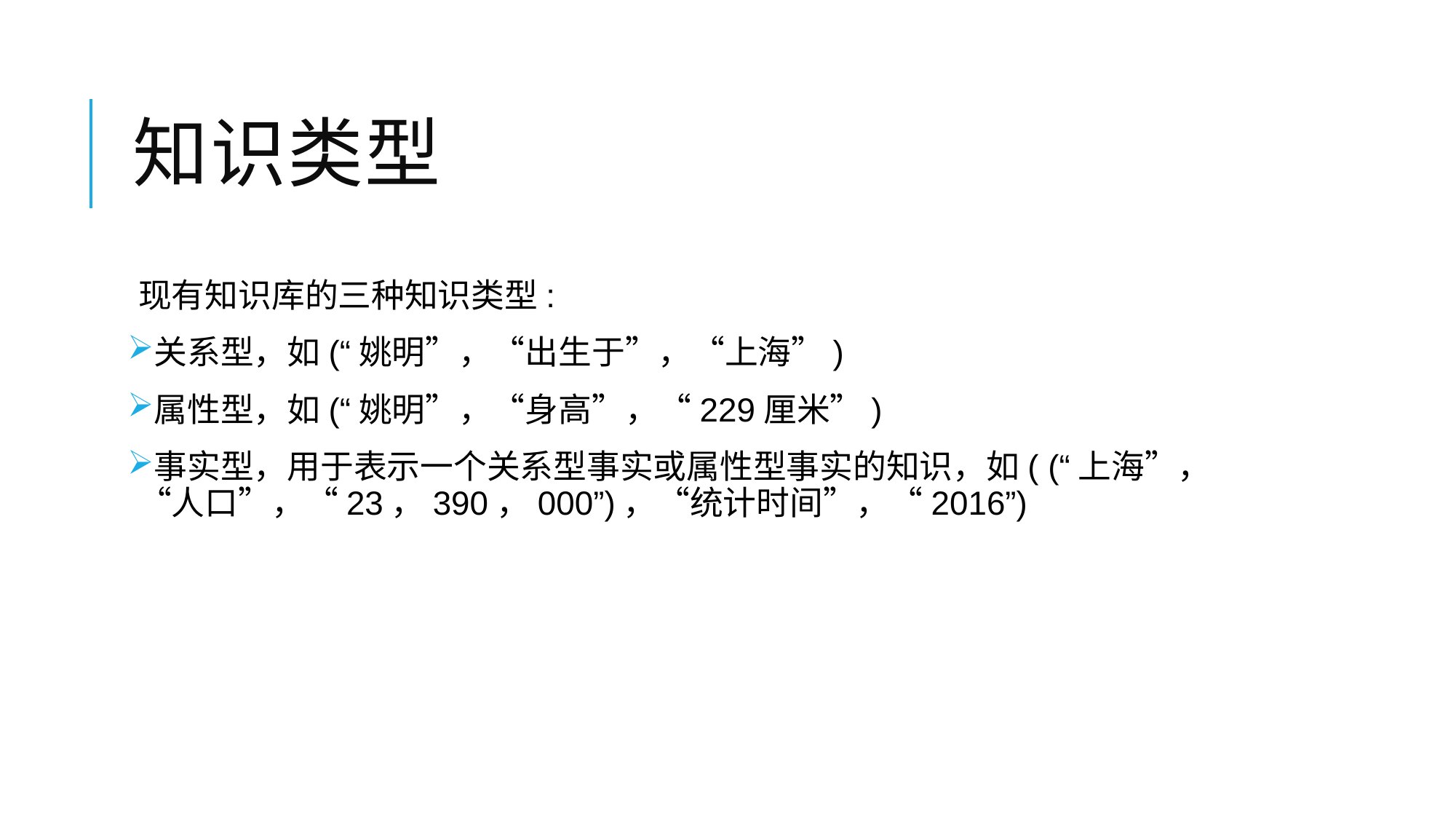

# 知识类型
现有知识库的三种知识类型:
关系型，如(“姚明”，“出生于”，“上海”)
属性型，如(“姚明”，“身高”，“229厘米”)
事实型，用于表示一个关系型事实或属性型事实的知识，如( (“上海”，“人口”，“23，390，000”)，“统计时间”，“2016”)